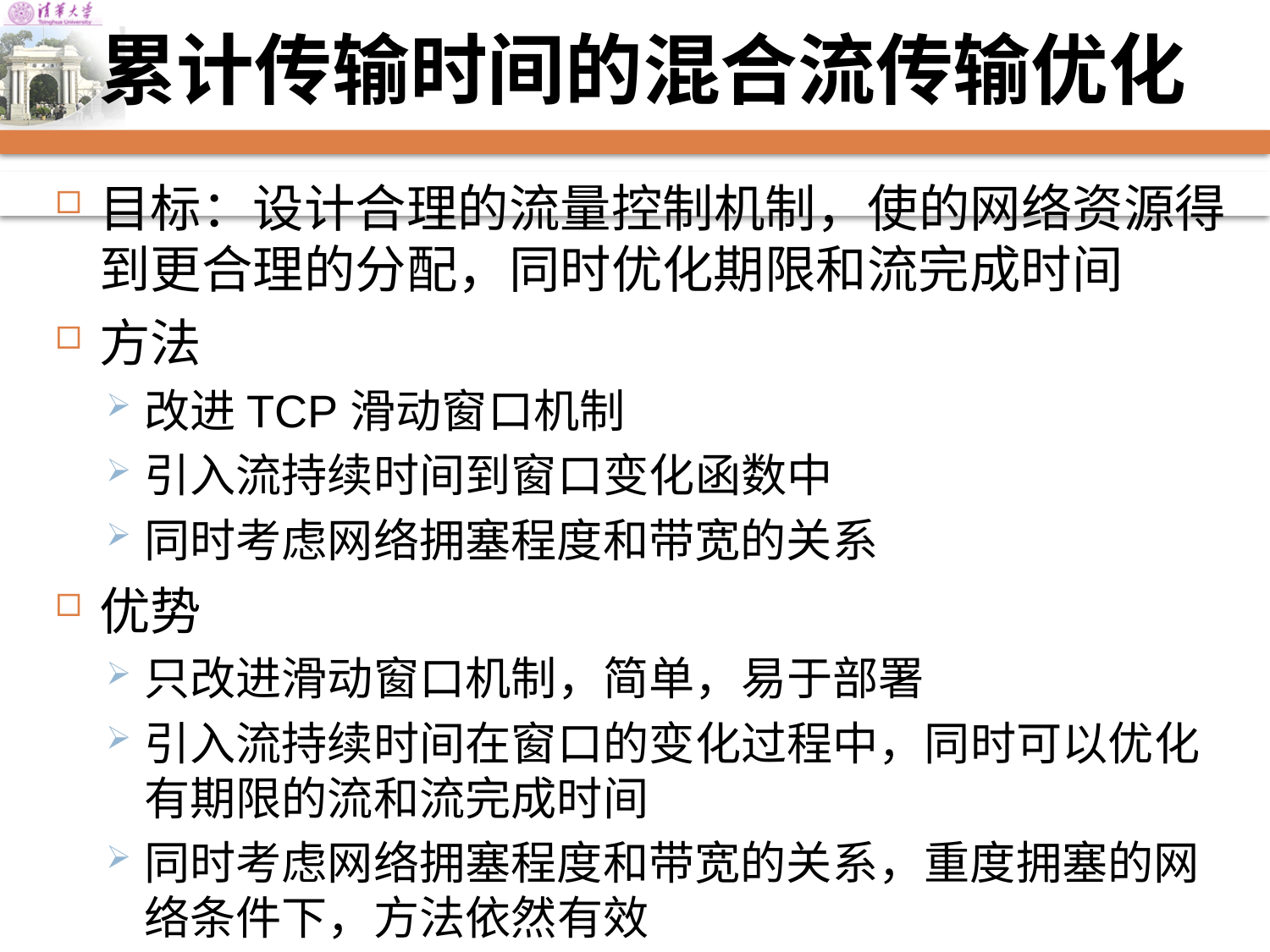

# 累计传输时间的混合流传输优化
目标：设计合理的流量控制机制，使的网络资源得到更合理的分配，同时优化期限和流完成时间
方法
改进TCP滑动窗口机制
引入流持续时间到窗口变化函数中
同时考虑网络拥塞程度和带宽的关系
优势
只改进滑动窗口机制，简单，易于部署
引入流持续时间在窗口的变化过程中，同时可以优化有期限的流和流完成时间
同时考虑网络拥塞程度和带宽的关系，重度拥塞的网络条件下，方法依然有效